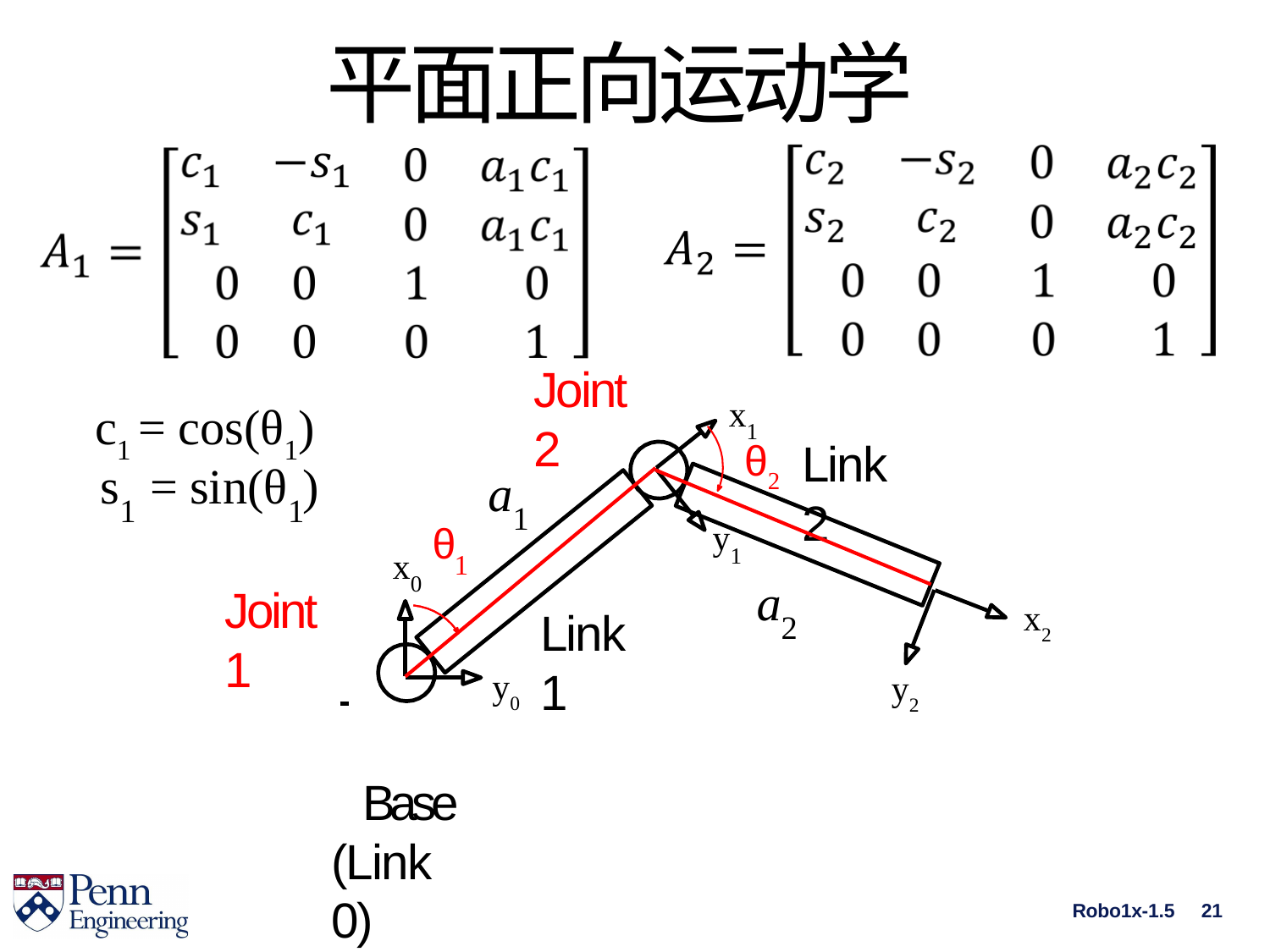

# 平面正向运动学

Joint 2
x
c1 = cos(θ1)
1

Link 2
θ2

s	= sin(θ )
a

1	1
1

y
θ
1
x
1
0
a
Joint 1

x2

Link 1

2

 	 y0
y2

Base  (Link 0)
Robo1x-1.5
21